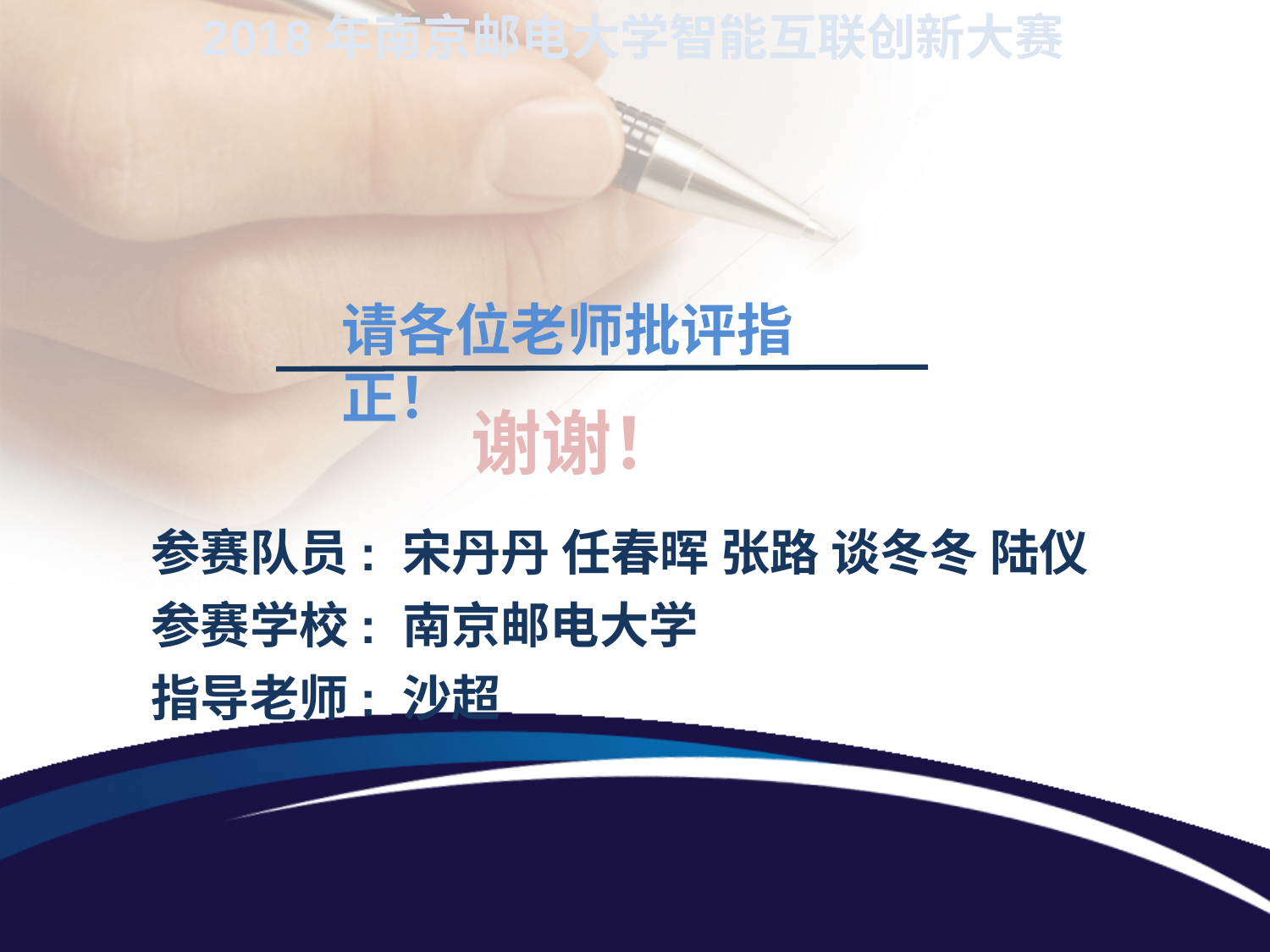

2018年南京邮电大学智能互联创新大赛
PPT模板下载：www.1ppt.com/moban/     行业PPT模板：www.1ppt.com/hangye/
节日PPT模板：www.1ppt.com/jieri/           PPT素材下载：www.1ppt.com/sucai/
PPT背景图片：www.1ppt.com/beijing/      PPT图表下载：www.1ppt.com/tubiao/
优秀PPT下载：www.1ppt.com/xiazai/        PPT教程： www.1ppt.com/powerpoint/
Word教程： www.1ppt.com/word/              Excel教程：www.1ppt.com/excel/
资料下载：www.1ppt.com/ziliao/                PPT课件下载：www.1ppt.com/kejian/
范文下载：www.1ppt.com/fanwen/             试卷下载：www.1ppt.com/shiti/
教案下载：www.1ppt.com/jiaoan/

请各位老师批评指正！
谢谢！
参赛队员: 宋丹丹 任春晖 张路 谈冬冬 陆仪
参赛学校: 南京邮电大学
指导老师: 沙超